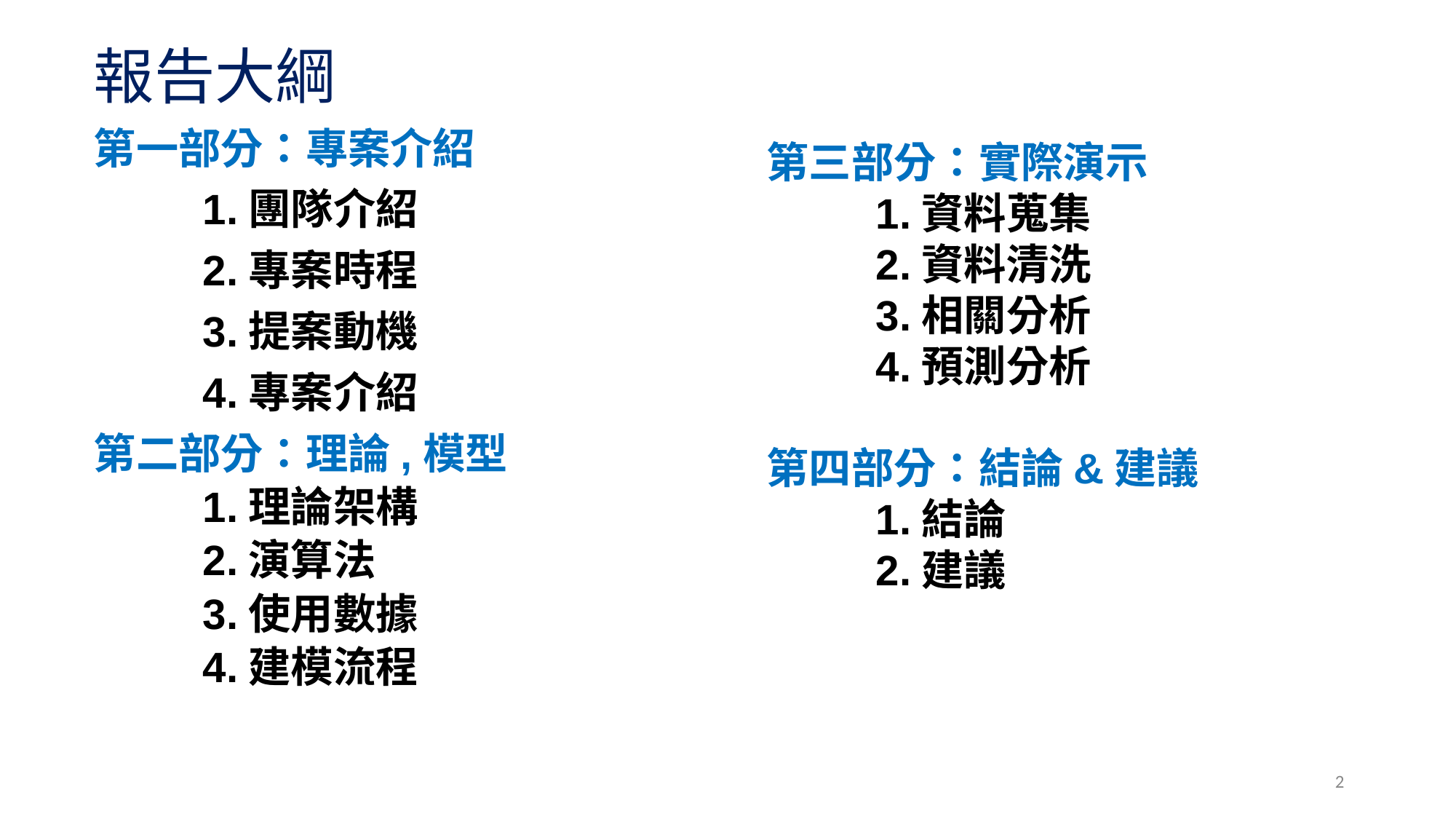

# 報告大綱
第一部分：專案介紹
	1.團隊介紹
	2.專案時程
	3.提案動機
	4.專案介紹
第二部分：理論,模型
1.理論架構
2.演算法
3.使用數據
4.建模流程

第三部分：實際演示
	1.資料蒐集
	2.資料清洗
	3.相關分析
	4.預測分析

第四部分：結論&建議
	1.結論
	2.建議

2